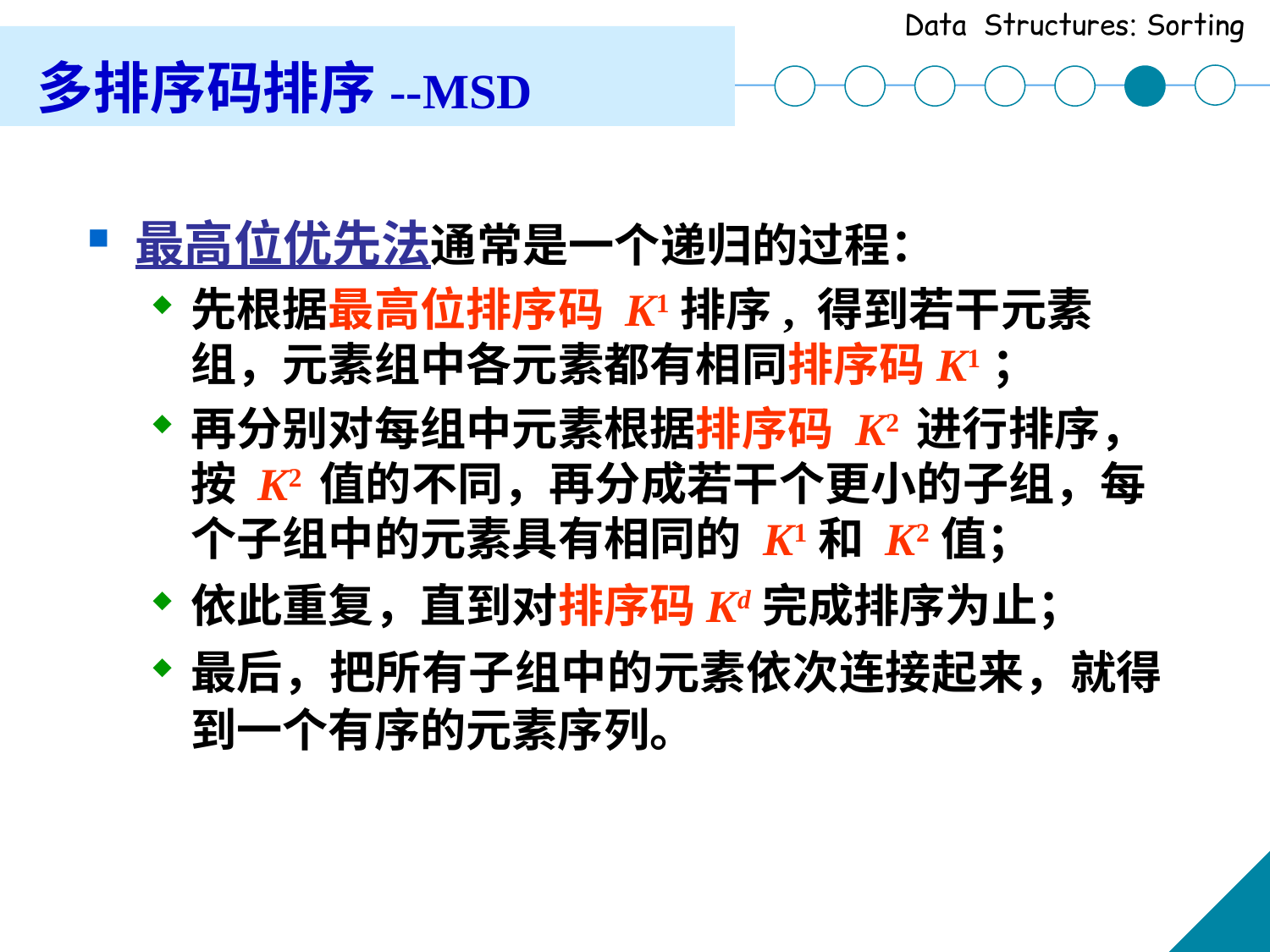

多排序码排序--MSD

最高位优先法通常是一个递归的过程：
先根据最高位排序码 K1排序, 得到若干元素组，元素组中各元素都有相同排序码K1；
再分别对每组中元素根据排序码 K2 进行排序，按 K2 值的不同，再分成若干个更小的子组，每个子组中的元素具有相同的 K1和 K2值；
依此重复，直到对排序码Kd完成排序为止；
最后，把所有子组中的元素依次连接起来，就得到一个有序的元素序列。